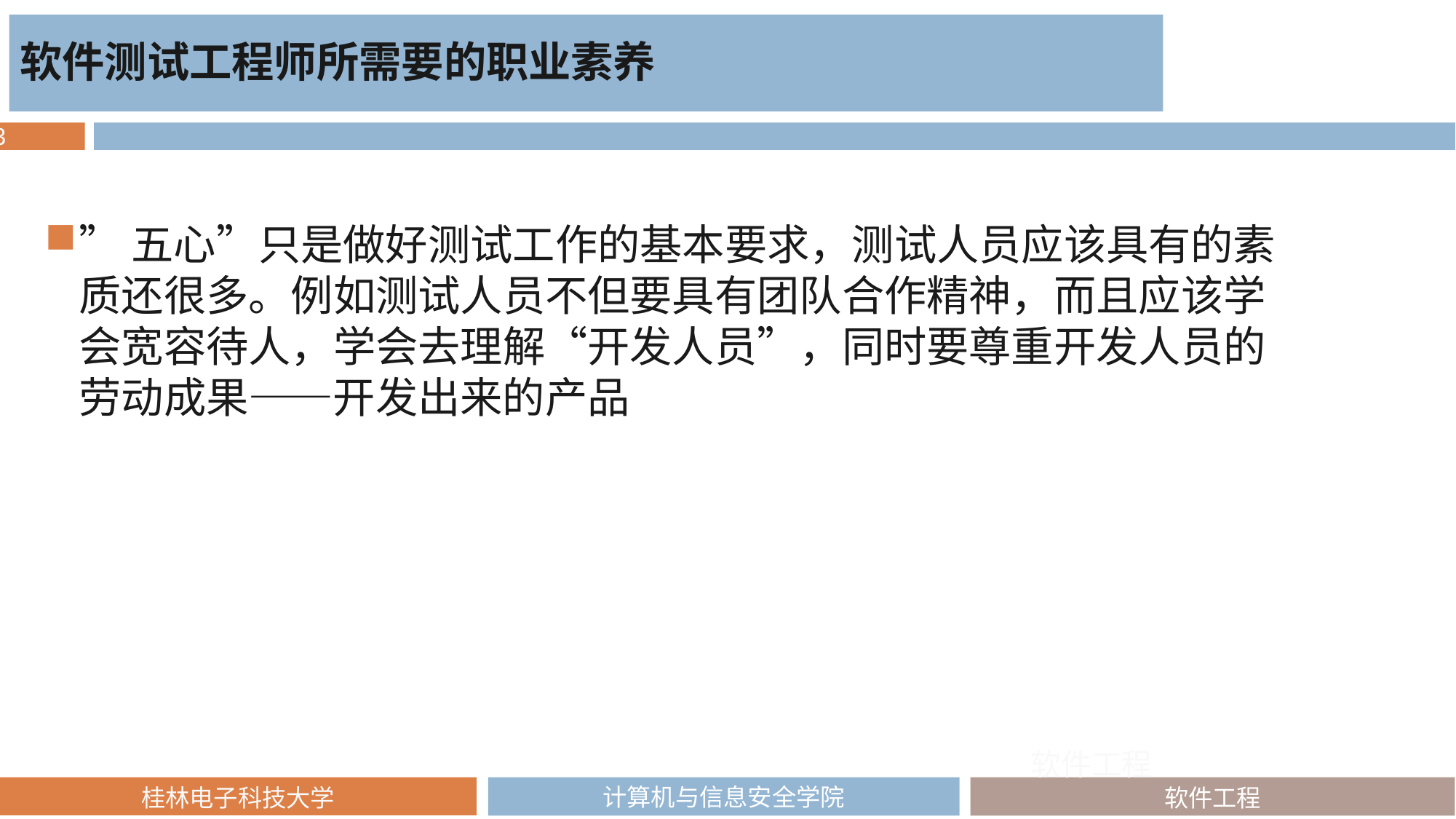

软件测试工程师所需要的职业素养

”五心”只是做好测试工作的基本要求，测试人员应该具有的素质还很多。例如测试人员不但要具有团队合作精神，而且应该学会宽容待人，学会去理解“开发人员”，同时要尊重开发人员的劳动成果——开发出来的产品
软件工程